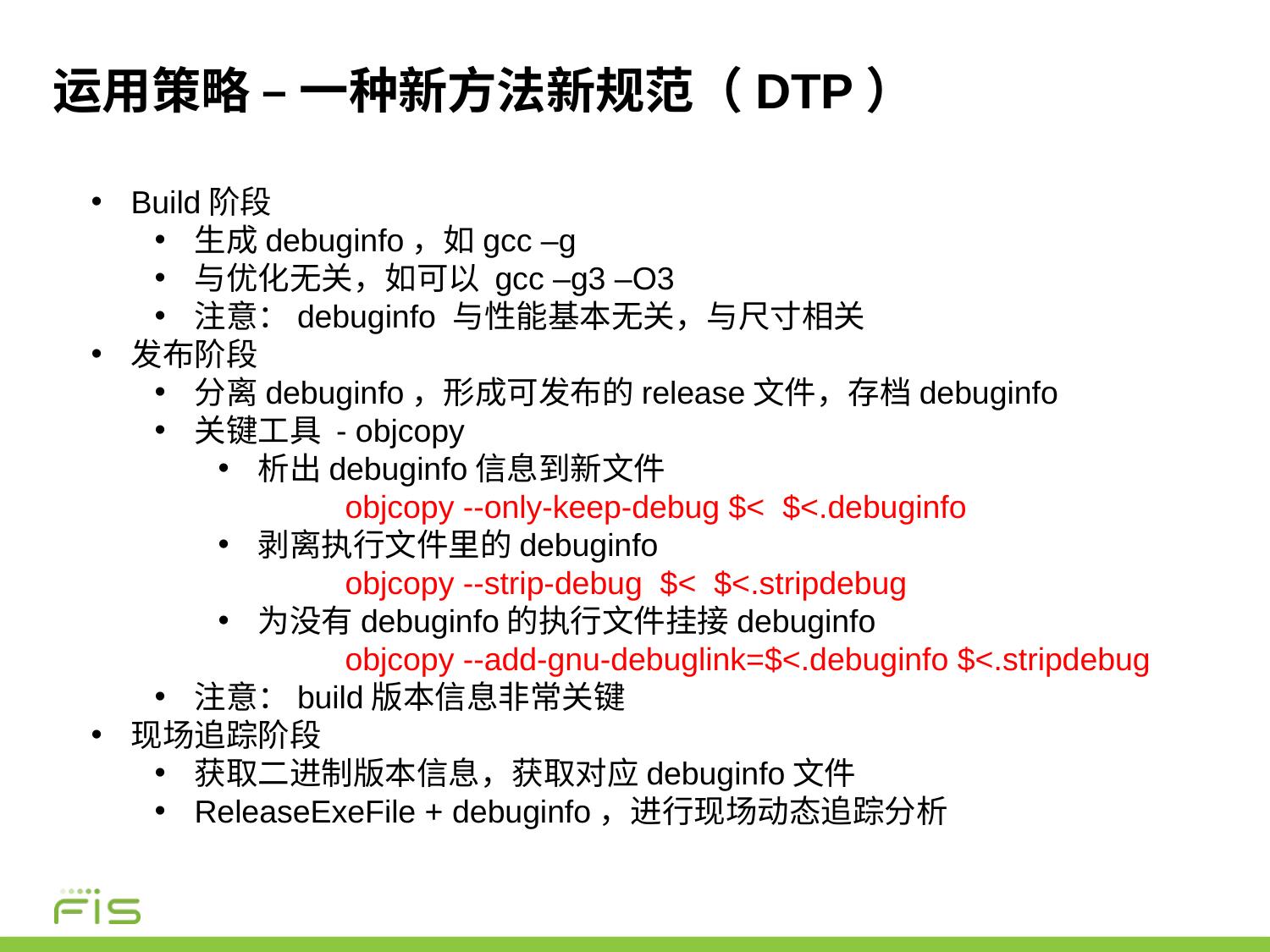

# 运用策略 – 一种新方法新规范（DTP）
Build阶段
生成debuginfo，如gcc –g
与优化无关，如可以 gcc –g3 –O3
注意：debuginfo 与性能基本无关，与尺寸相关
发布阶段
分离debuginfo，形成可发布的release文件，存档debuginfo
关键工具 - objcopy
析出debuginfo信息到新文件
	objcopy --only-keep-debug $<  $<.debuginfo
剥离执行文件里的debuginfo
	objcopy --strip-debug  $<  $<.stripdebug
为没有debuginfo的执行文件挂接debuginfo
	objcopy --add-gnu-debuglink=$<.debuginfo $<.stripdebug
注意：build版本信息非常关键
现场追踪阶段
获取二进制版本信息，获取对应debuginfo文件
ReleaseExeFile + debuginfo，进行现场动态追踪分析